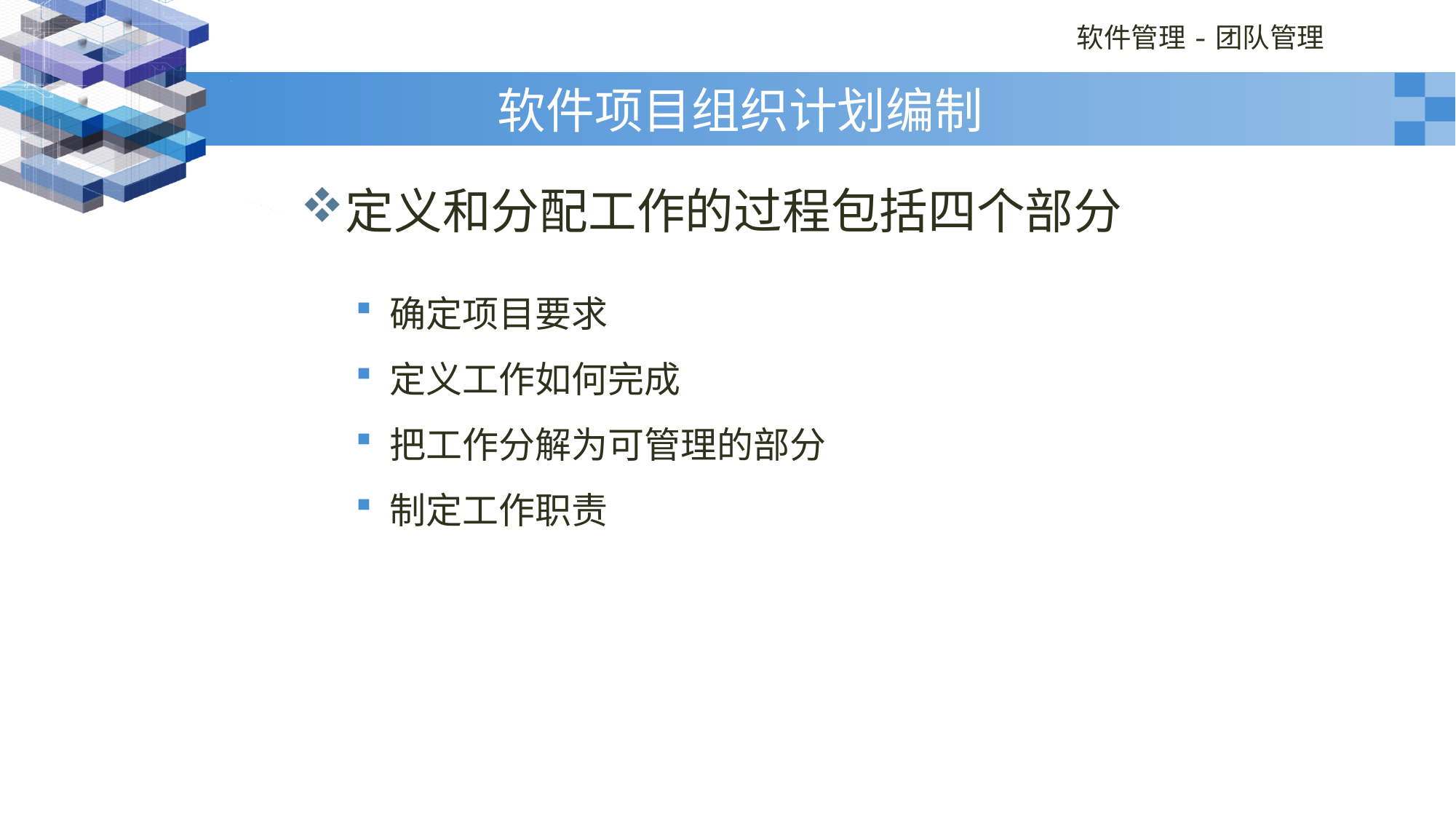

# 软件项目组织计划编制
定义和分配工作的过程包括四个部分

确定项目要求
定义工作如何完成
把工作分解为可管理的部分
制定工作职责